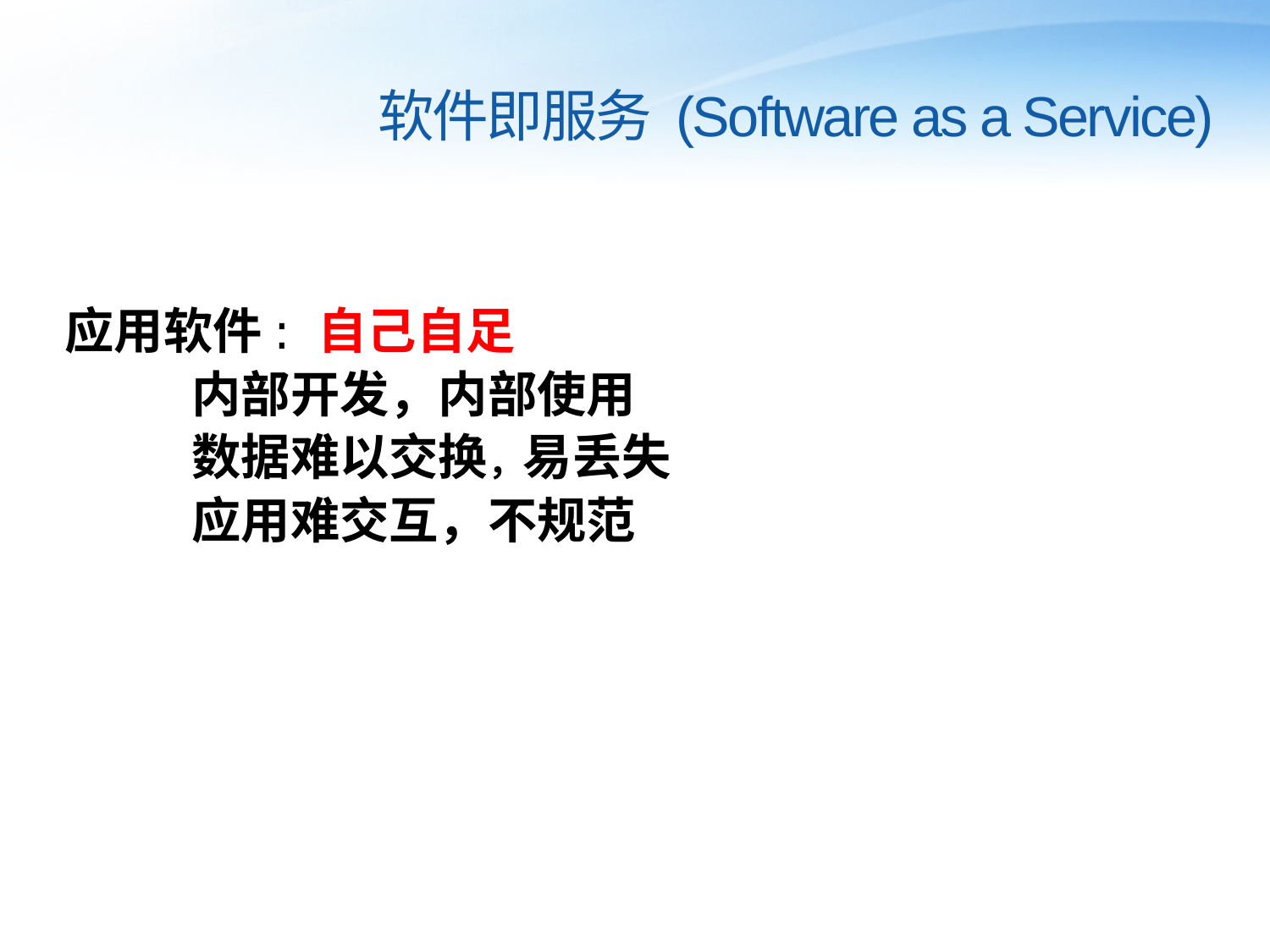

软件即服务 (Software as a Service)

应用软件: 自己自足
	内部开发，内部使用
	数据难以交换，易丢失
	应用难交互，不规范